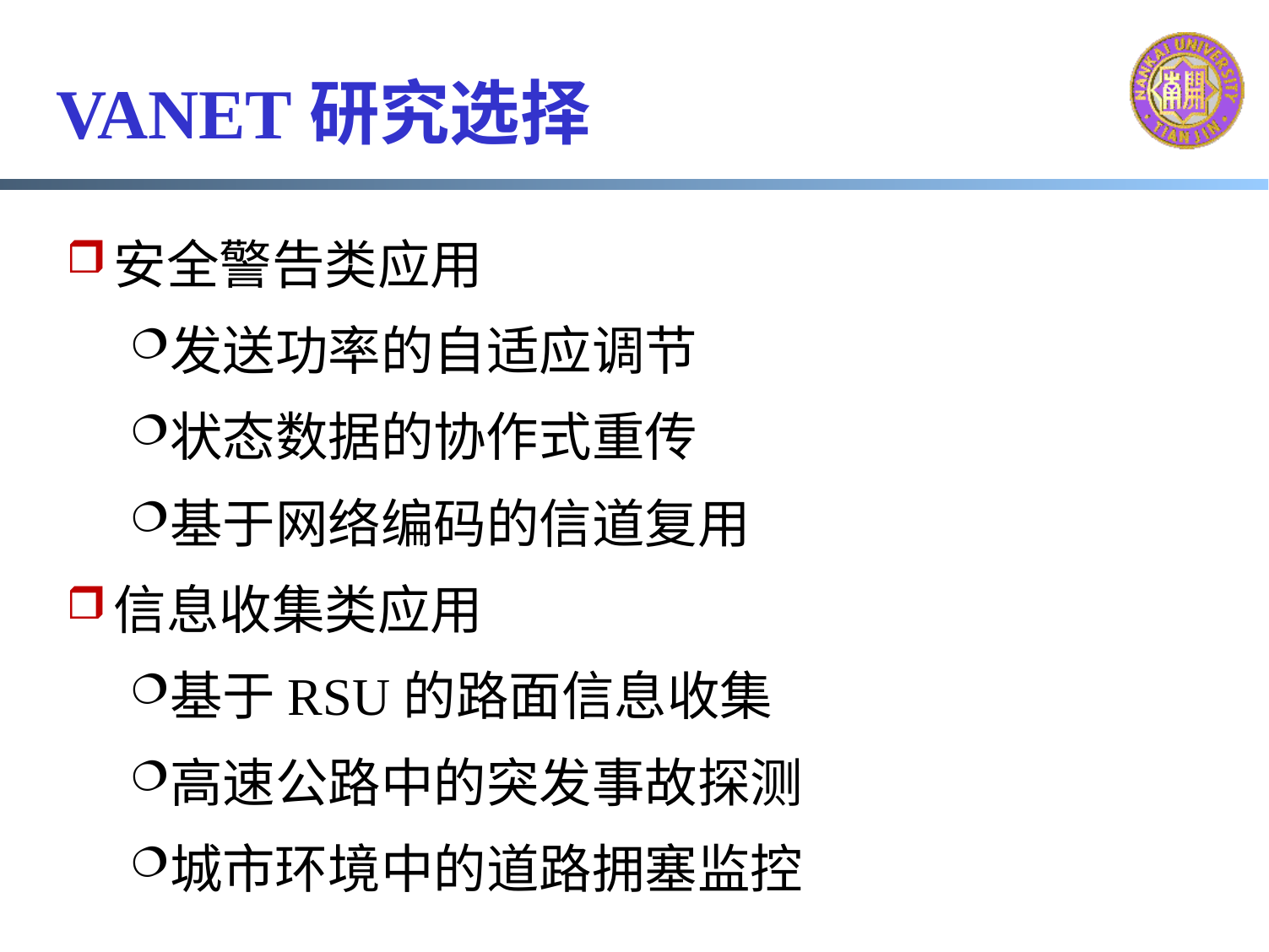

# VANET研究选择
安全警告类应用
发送功率的自适应调节
状态数据的协作式重传
基于网络编码的信道复用
信息收集类应用
基于RSU的路面信息收集
高速公路中的突发事故探测
城市环境中的道路拥塞监控